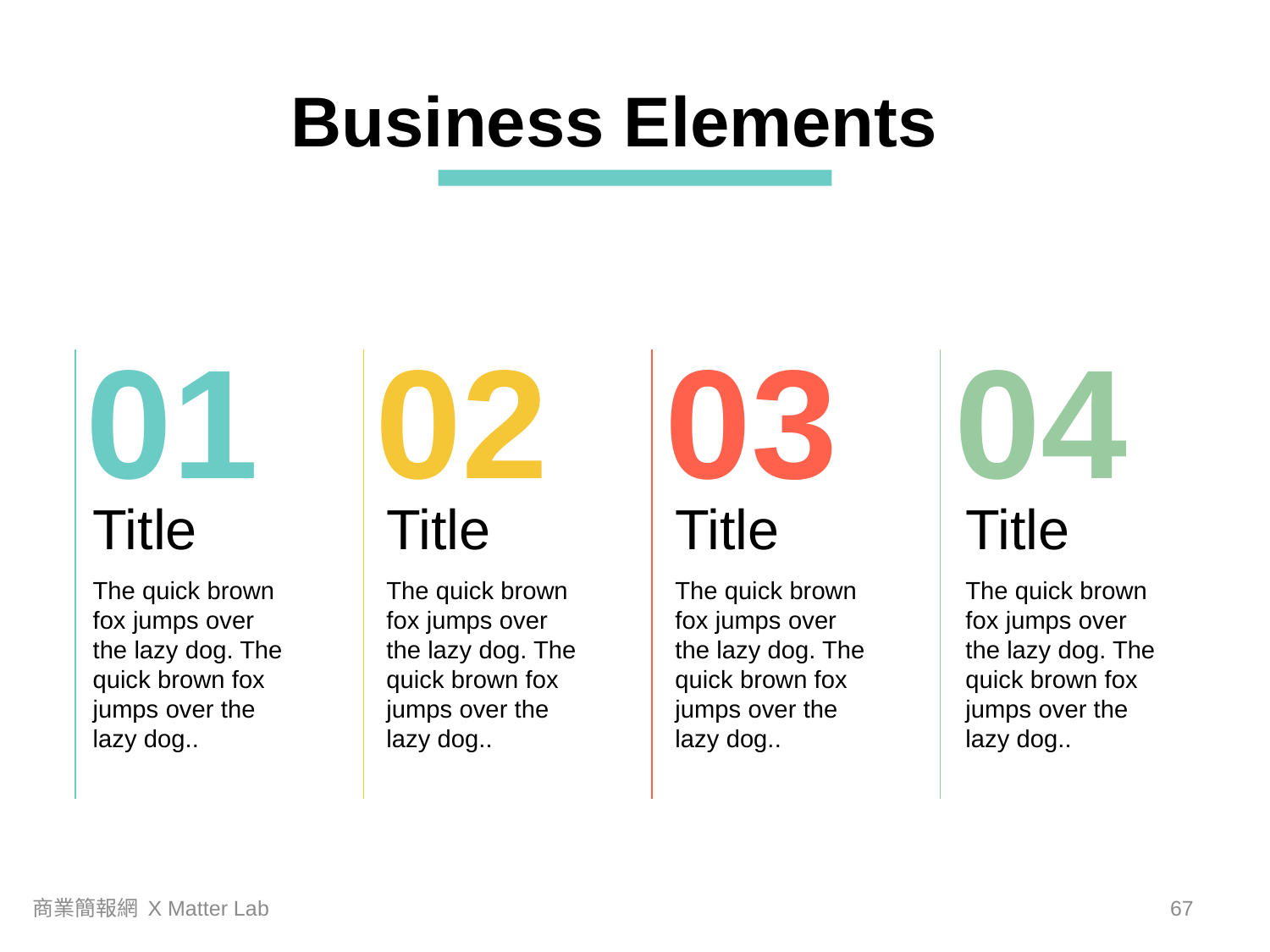

Business Elements

01
02
03
04
Title
Title
Title
Title
The quick brown fox jumps over the lazy dog. The quick brown fox jumps over the lazy dog..
The quick brown fox jumps over the lazy dog. The quick brown fox jumps over the lazy dog..
The quick brown fox jumps over the lazy dog. The quick brown fox jumps over the lazy dog..
The quick brown fox jumps over the lazy dog. The quick brown fox jumps over the lazy dog..
商業簡報網 X Matter Lab
67